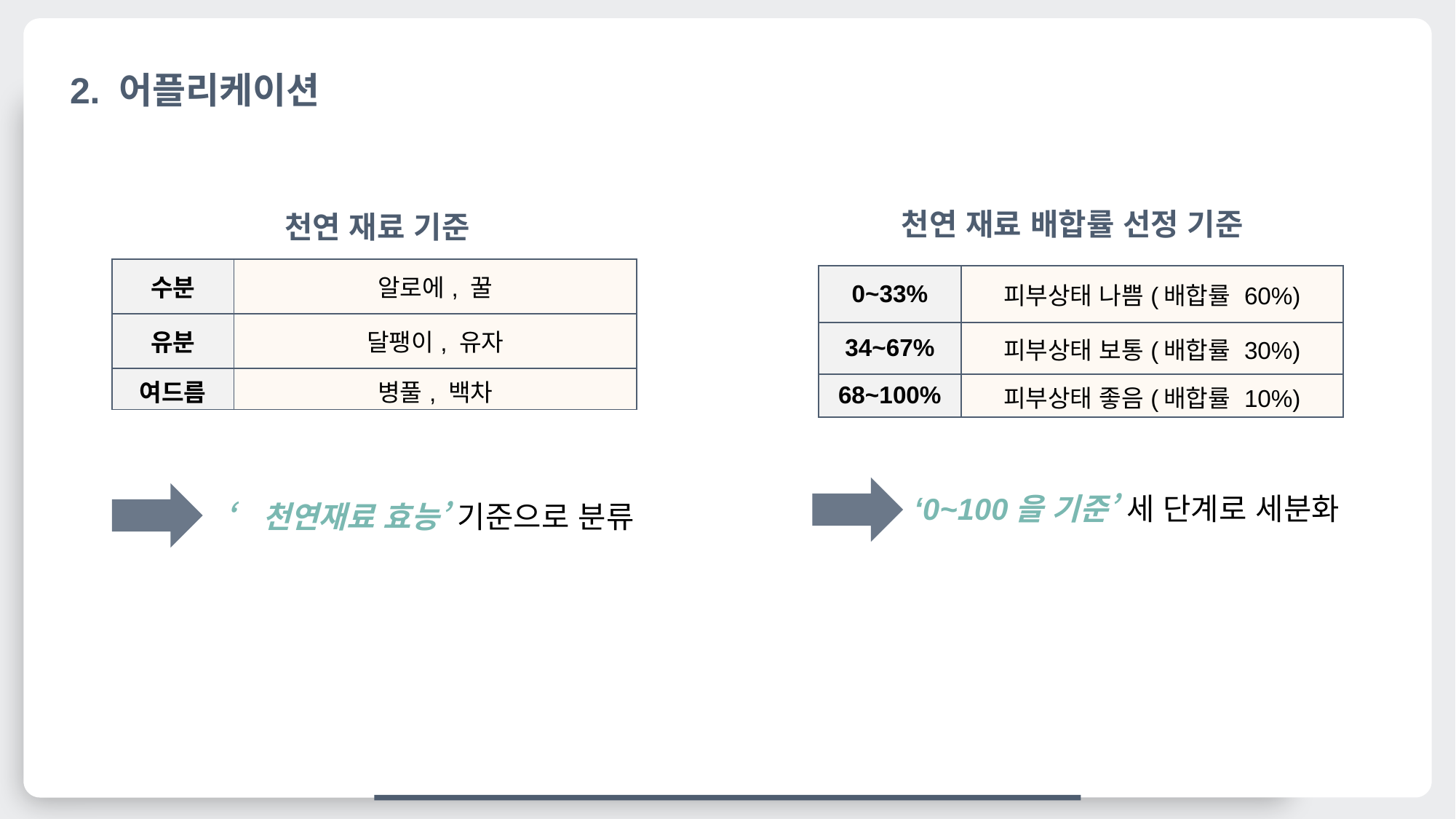

2. 어플리케이션
PPT PRESENTATION
Enjoy your stylish business and campus life with BIZCAM
천연 재료 배합률 선정 기준
천연 재료 기준

| 수분 | 알로에, 꿀 |
| --- | --- |
| 유분 | 달팽이, 유자 |
| 여드름 | 병풀, 백차 |
| 0~33% | 피부상태 나쁨(배합률 60%) |
| --- | --- |
| 34~67% | 피부상태 보통(배합률 30%) |
| 68~100% | 피부상태 좋음(배합률 10%) |

‘0~100을 기준’ 세 단계로 세분화

‘천연재료 효능’ 기준으로 분류